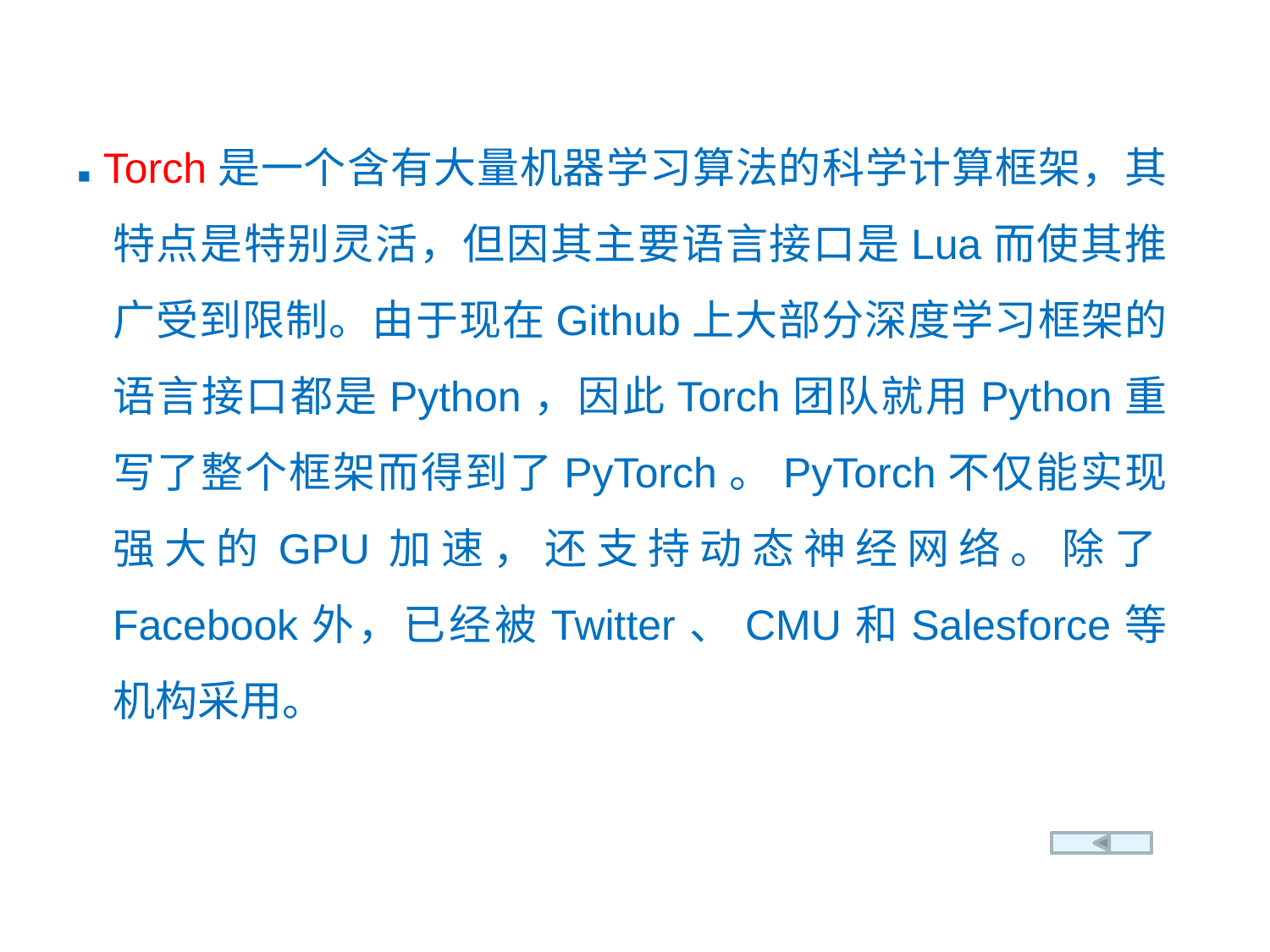

■ Torch是一个含有大量机器学习算法的科学计算框架，其特点是特别灵活，但因其主要语言接口是Lua而使其推广受到限制。由于现在Github上大部分深度学习框架的语言接口都是Python，因此Torch团队就用Python重写了整个框架而得到了PyTorch。PyTorch不仅能实现强大的GPU加速，还支持动态神经网络。除了Facebook外，已经被Twitter、CMU和Salesforce等机构采用。